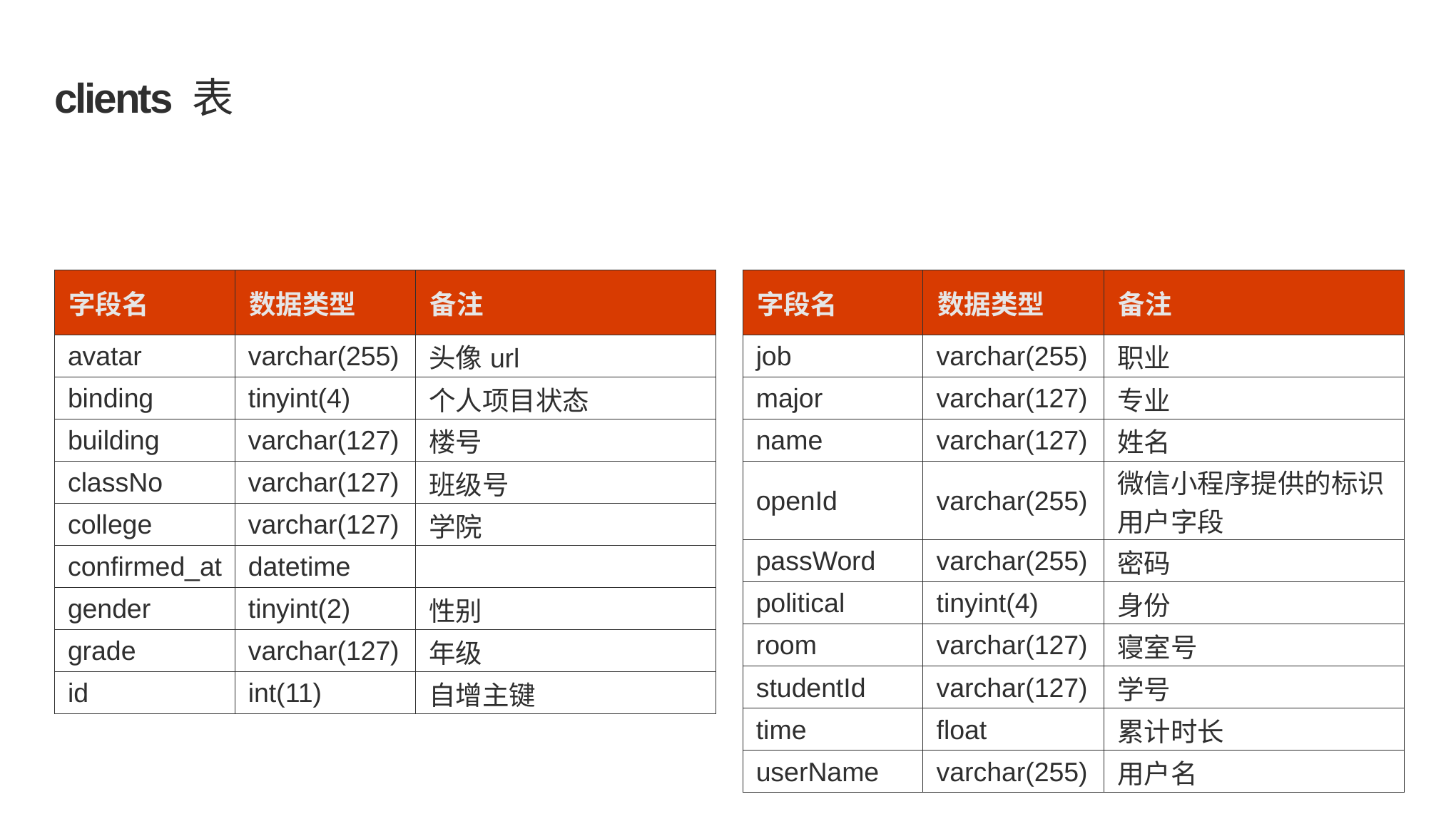

# clients 表
| 字段名 | 数据类型 | 备注 |
| --- | --- | --- |
| avatar | varchar(255) | 头像url |
| binding | tinyint(4) | 个人项目状态 |
| building | varchar(127) | 楼号 |
| classNo | varchar(127) | 班级号 |
| college | varchar(127) | 学院 |
| confirmed\_at | datetime |  |
| gender | tinyint(2) | 性别 |
| grade | varchar(127) | 年级 |
| id | int(11) | 自增主键 |
| 字段名 | 数据类型 | 备注 |
| --- | --- | --- |
| job | varchar(255) | 职业 |
| major | varchar(127) | 专业 |
| name | varchar(127) | 姓名 |
| openId | varchar(255) | 微信小程序提供的标识用户字段 |
| passWord | varchar(255) | 密码 |
| political | tinyint(4) | 身份 |
| room | varchar(127) | 寝室号 |
| studentId | varchar(127) | 学号 |
| time | float | 累计时长 |
| userName | varchar(255) | 用户名 |